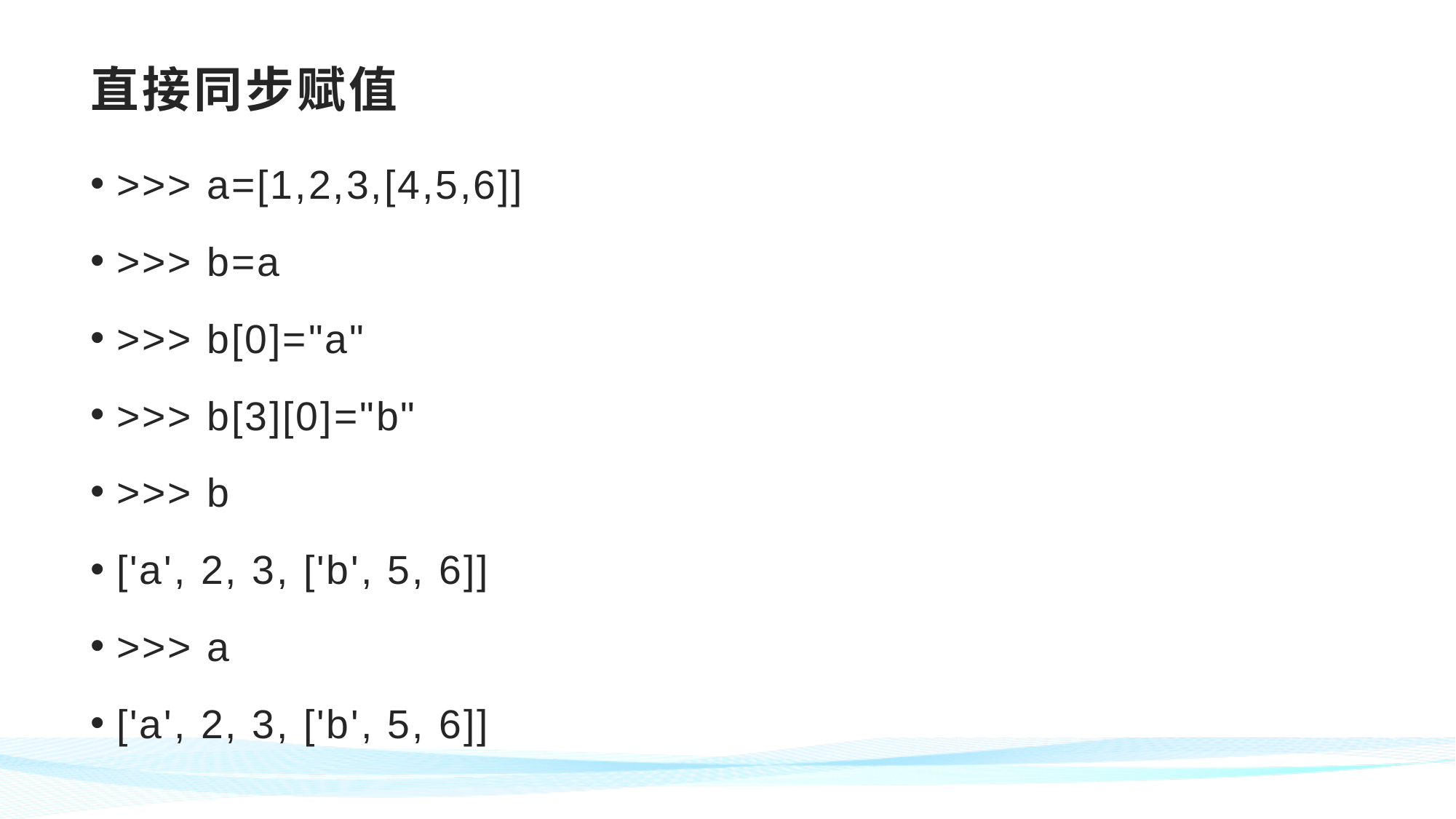

# 直接同步赋值
>>> a=[1,2,3,[4,5,6]]
>>> b=a
>>> b[0]="a"
>>> b[3][0]="b"
>>> b
['a', 2, 3, ['b', 5, 6]]
>>> a
['a', 2, 3, ['b', 5, 6]]
44